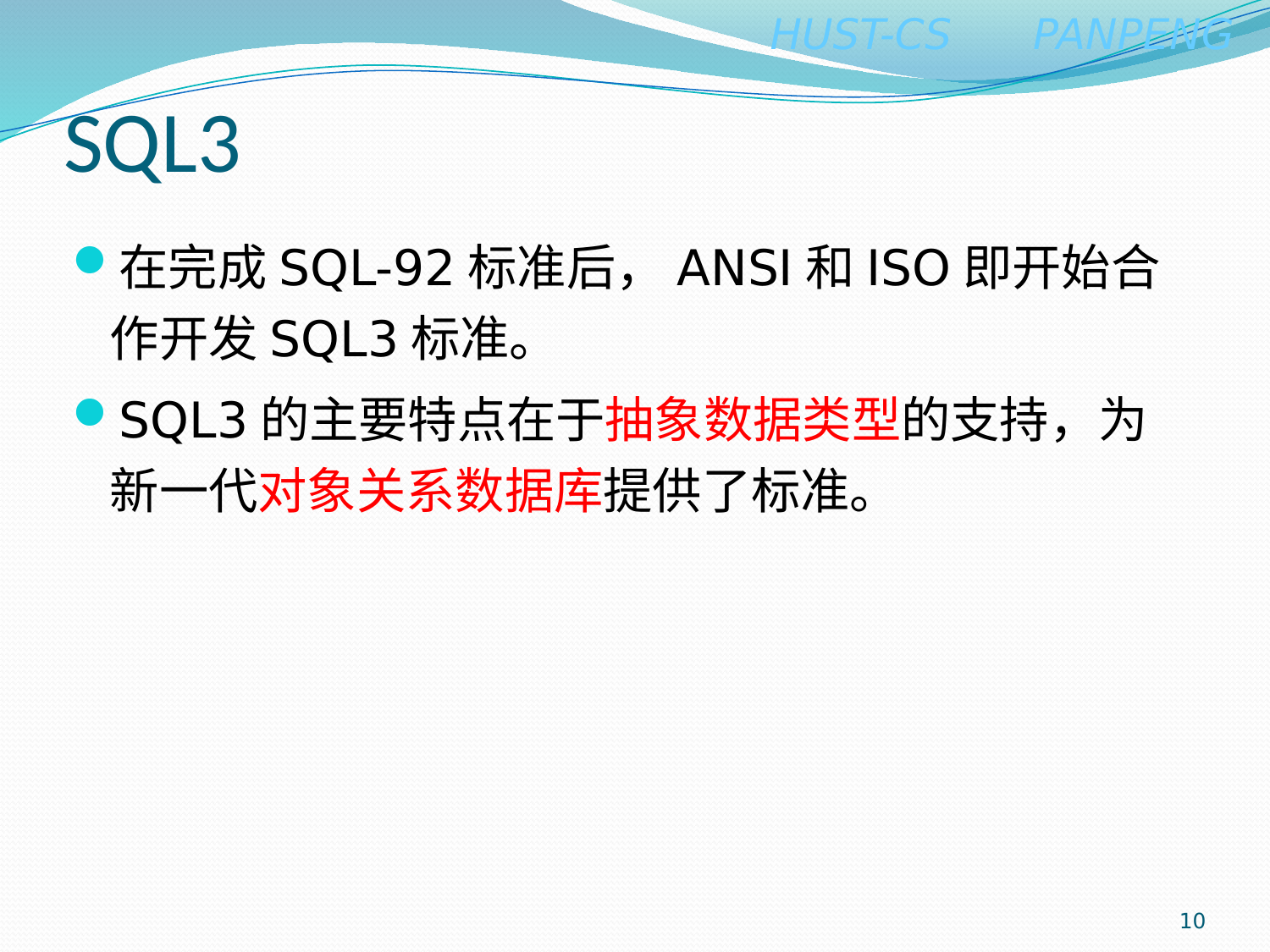

# SQL3
在完成SQL-92标准后，ANSI和ISO即开始合作开发SQL3标准。
SQL3的主要特点在于抽象数据类型的支持，为新一代对象关系数据库提供了标准。
10